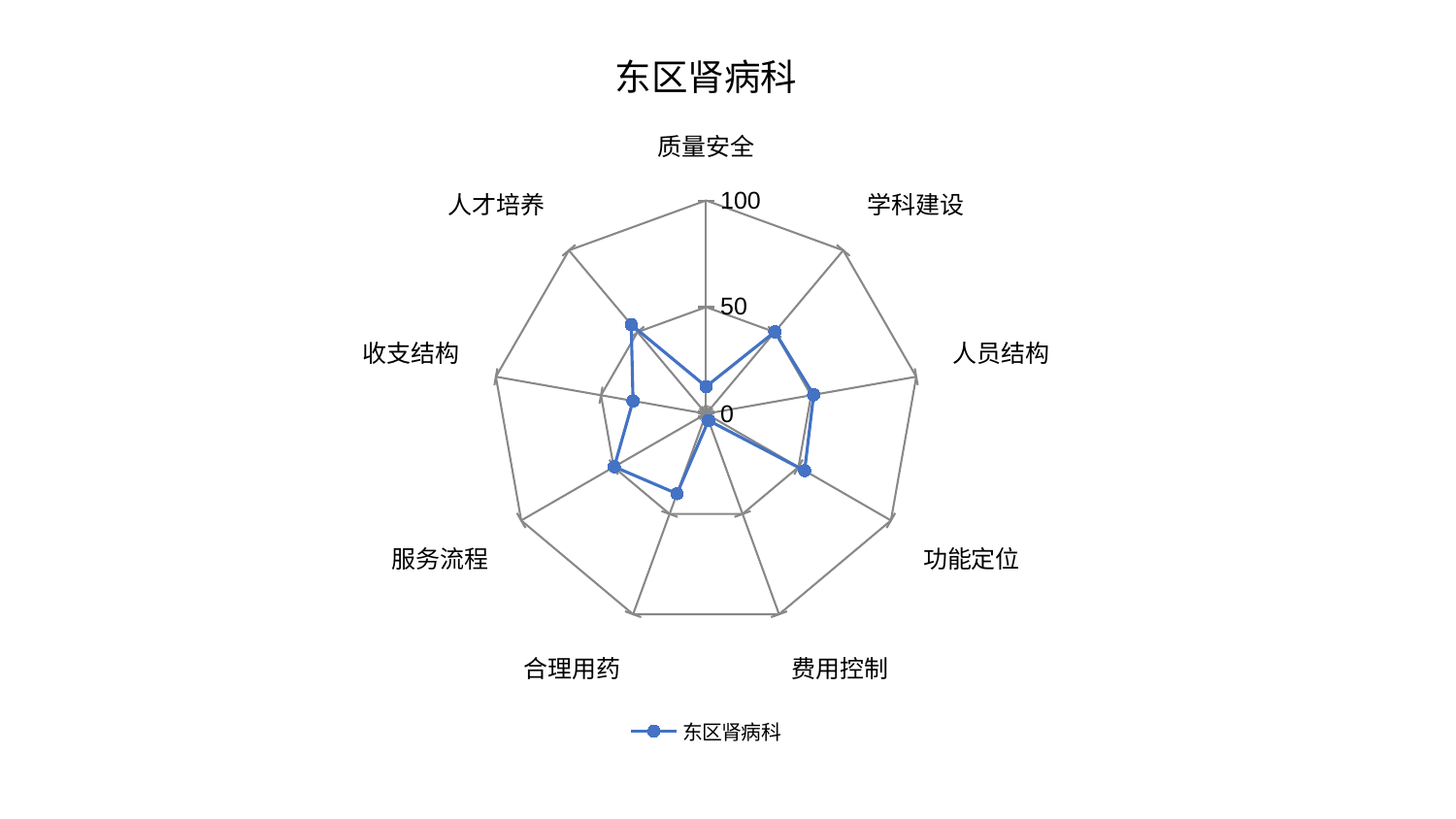

### Chart: 东区肾病科

| Category | 东区肾病科 |
|---|---|
| 质量安全 | 12.768169599771959 |
| 学科建设 | 50.152225832850554 |
| 人员结构 | 51.197357123462716 |
| 功能定位 | 53.328077193701546 |
| 费用控制 | 3.3401303881393445 |
| 合理用药 | 39.86499993590427 |
| 服务流程 | 49.68097514270262 |
| 收支结构 | 34.76693614409586 |
| 人才培养 | 54.56596416115175 |
106